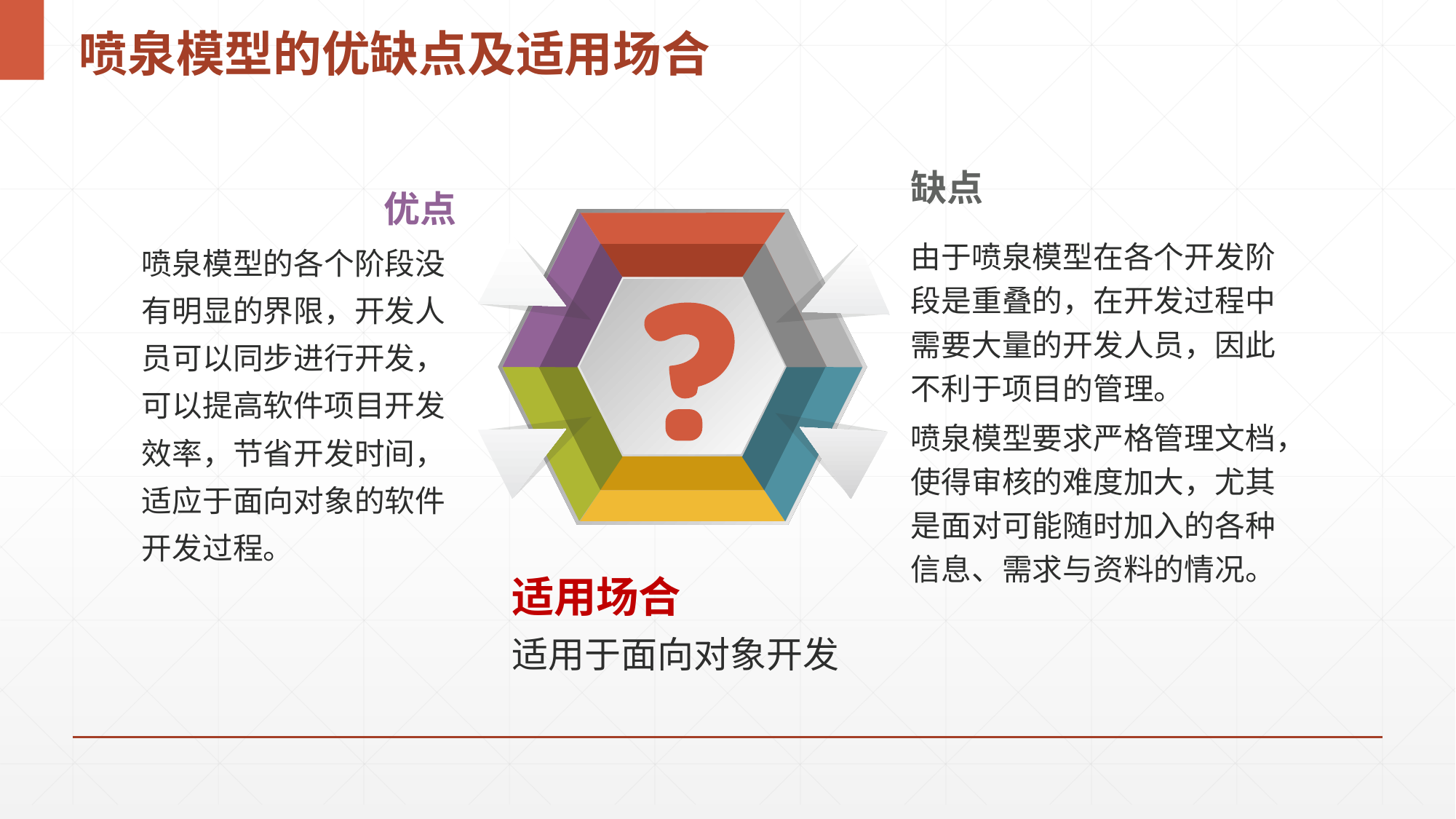

# 喷泉模型的优缺点及适用场合
缺点
由于喷泉模型在各个开发阶段是重叠的，在开发过程中需要大量的开发人员，因此不利于项目的管理。
喷泉模型要求严格管理文档，使得审核的难度加大，尤其是面对可能随时加入的各种信息、需求与资料的情况。
优点
喷泉模型的各个阶段没有明显的界限，开发人员可以同步进行开发，可以提高软件项目开发效率，节省开发时间，适应于面向对象的软件开发过程。

适用场合
适用于面向对象开发